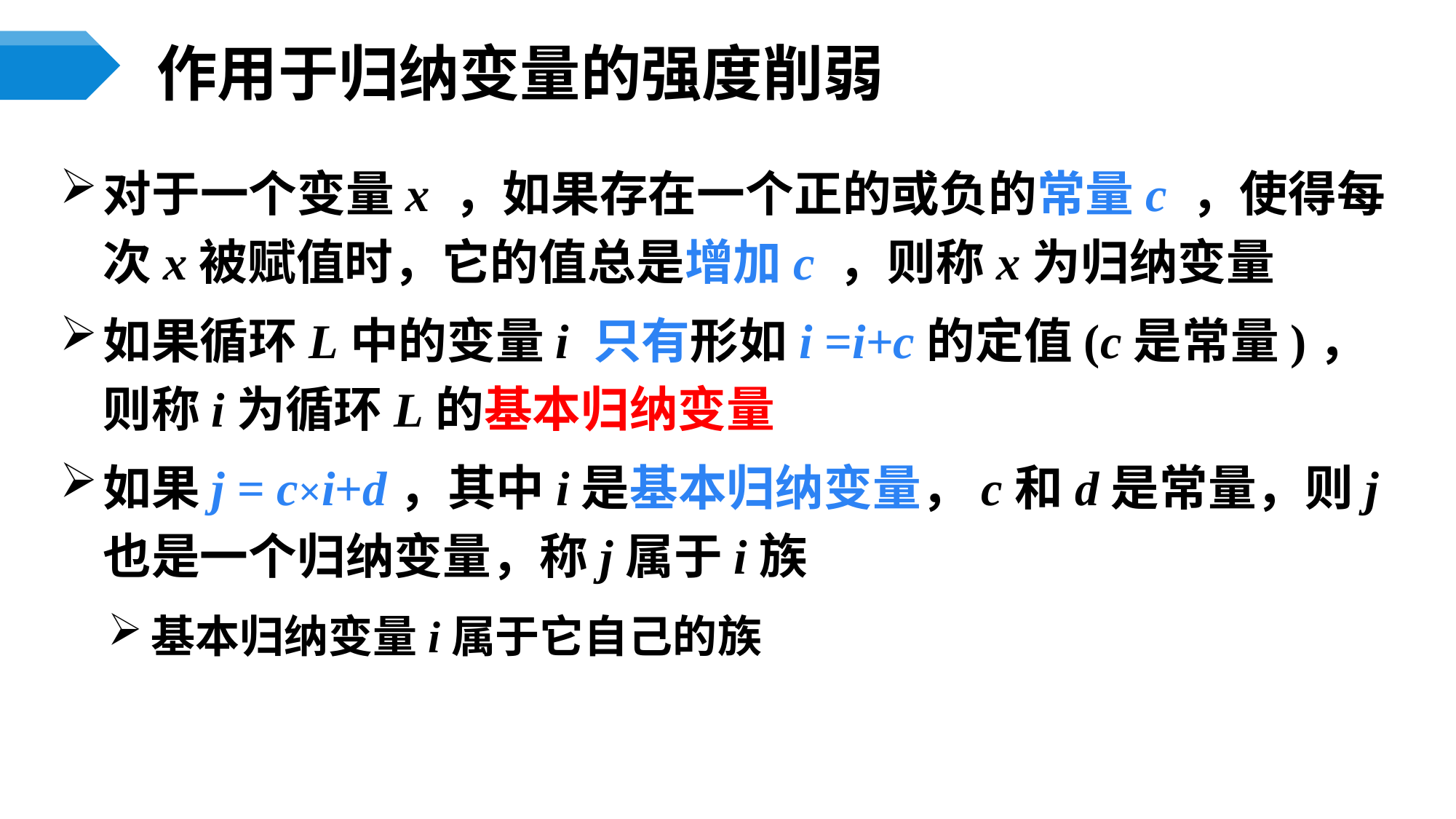

# 作用于归纳变量的强度削弱
对于一个变量x ，如果存在一个正的或负的常量c ，使得每次x被赋值时，它的值总是增加c ，则称x为归纳变量
如果循环L中的变量i 只有形如i =i+c的定值(c是常量)，则称i为循环L的基本归纳变量
如果j = c×i+d，其中i是基本归纳变量，c和d是常量，则j也是一个归纳变量，称j属于i族
基本归纳变量i属于它自己的族